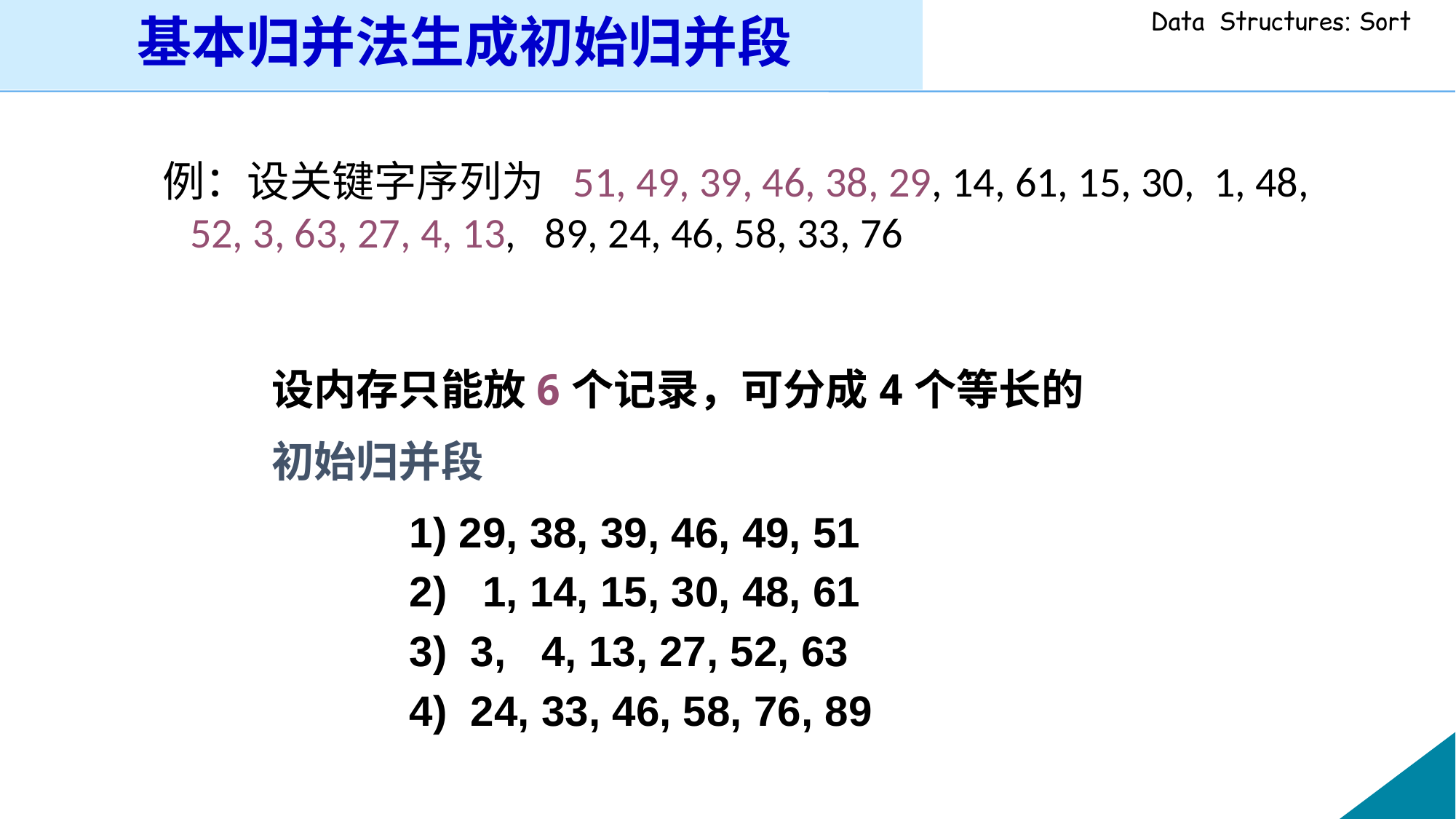

# 基本归并法生成初始归并段
例：设关键字序列为  51, 49, 39, 46, 38, 29, 14, 61, 15, 30,  1, 48,  52, 3, 63, 27, 4, 13,   89, 24, 46, 58, 33, 76
设内存只能放6个记录，可分成4个等长的
初始归并段
1) 29, 38, 39, 46, 49, 51
2)   1, 14, 15, 30, 48, 61
3)  3,   4, 13, 27, 52, 63
4)  24, 33, 46, 58, 76, 89